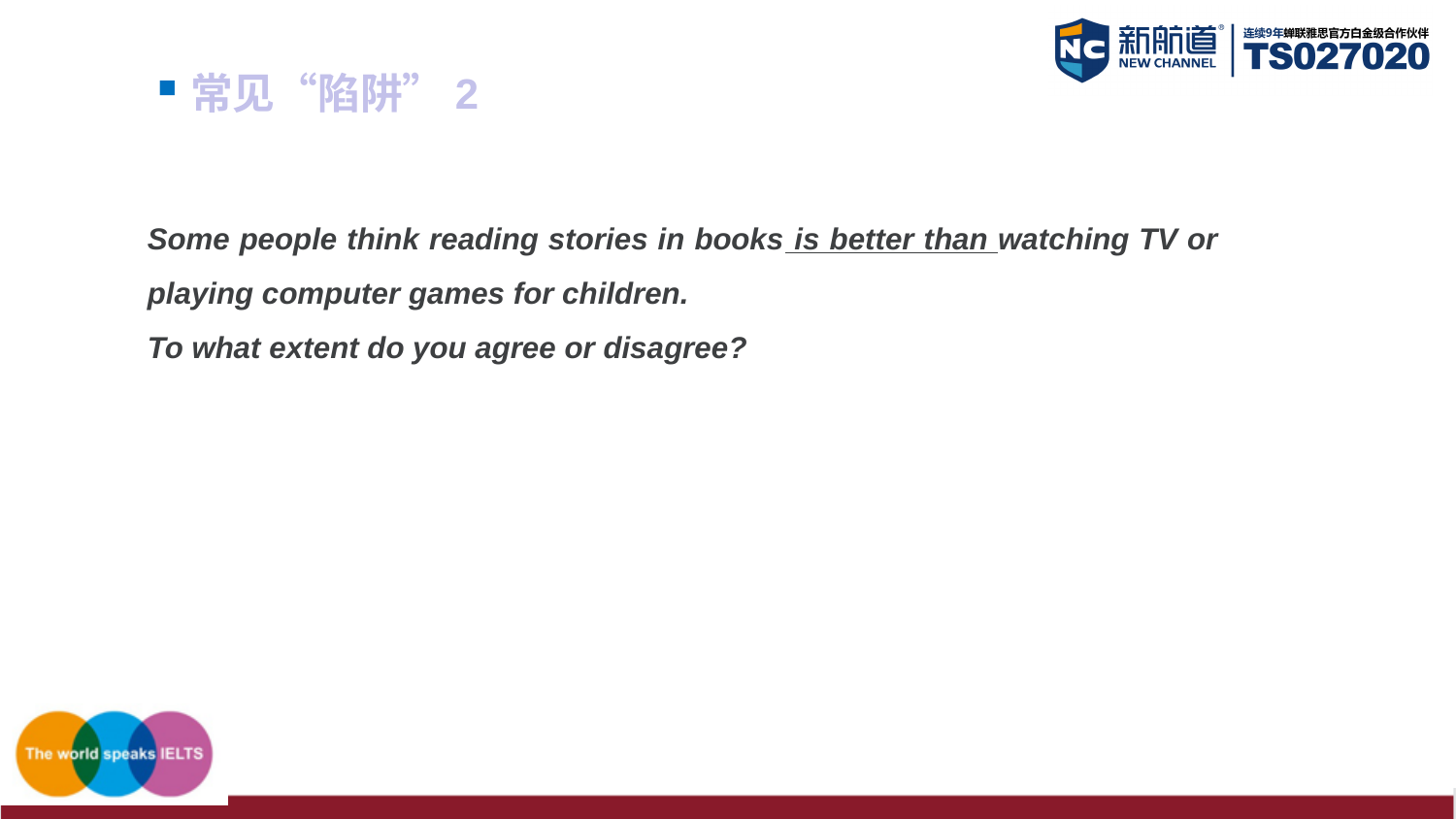

常见“陷阱”2
Some people think reading stories in books is better than watching TV or playing computer games for children.
To what extent do you agree or disagree?